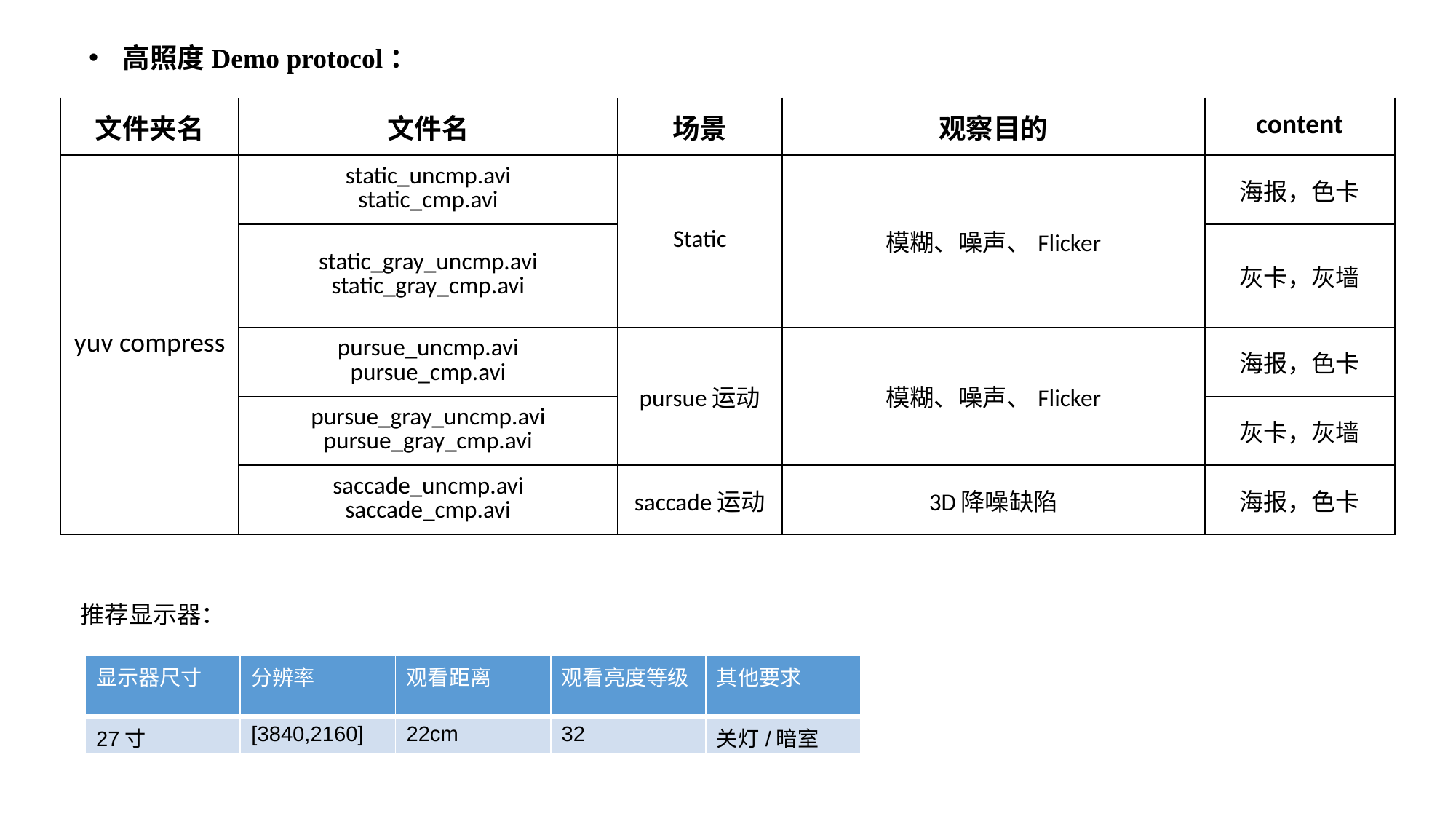

高照度Demo protocol：
| 文件夹名 | 文件名 | 场景 | 观察目的 | content |
| --- | --- | --- | --- | --- |
| yuv compress | static\_uncmp.avi static\_cmp.avi | Static | 模糊、噪声、Flicker | 海报，色卡 |
|  | static\_gray\_uncmp.avi static\_gray\_cmp.avi |  |  | 灰卡，灰墙 |
|  | pursue\_uncmp.avi pursue\_cmp.avi | pursue运动 | 模糊、噪声、Flicker | 海报，色卡 |
|  | pursue\_gray\_uncmp.avi pursue\_gray\_cmp.avi |  |  | 灰卡，灰墙 |
|  | saccade\_uncmp.avi saccade\_cmp.avi | saccade运动 | 3D降噪缺陷 | 海报，色卡 |
推荐显示器：
| 显示器尺寸 | 分辨率 | 观看距离 | 观看亮度等级 | 其他要求 |
| --- | --- | --- | --- | --- |
| 27寸 | [3840,2160] | 22cm | 32 | 关灯/暗室 |